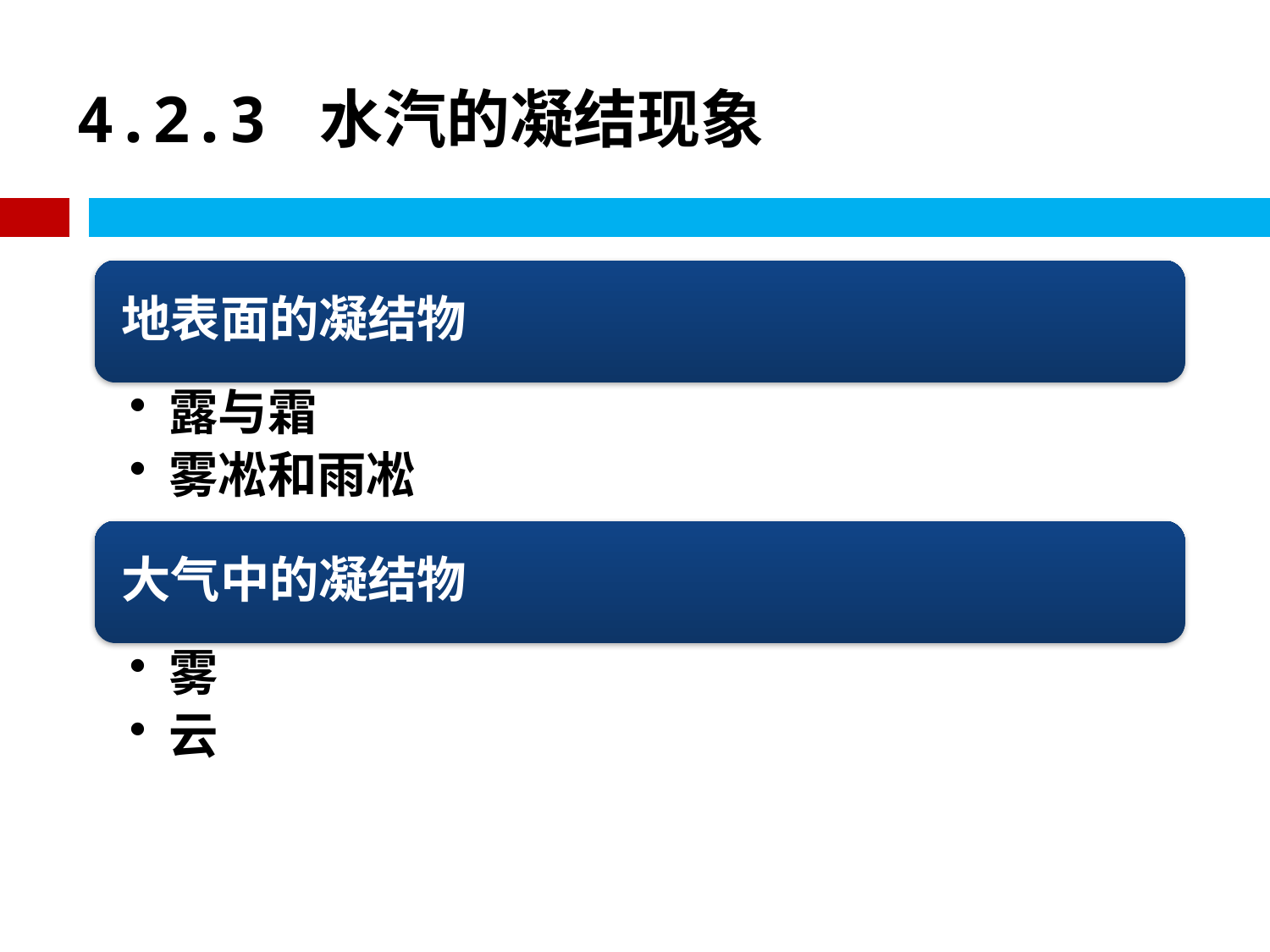

# 4.2.3 水汽的凝结现象
地表面的凝结物
露与霜
雾凇和雨凇
大气中的凝结物
雾
云